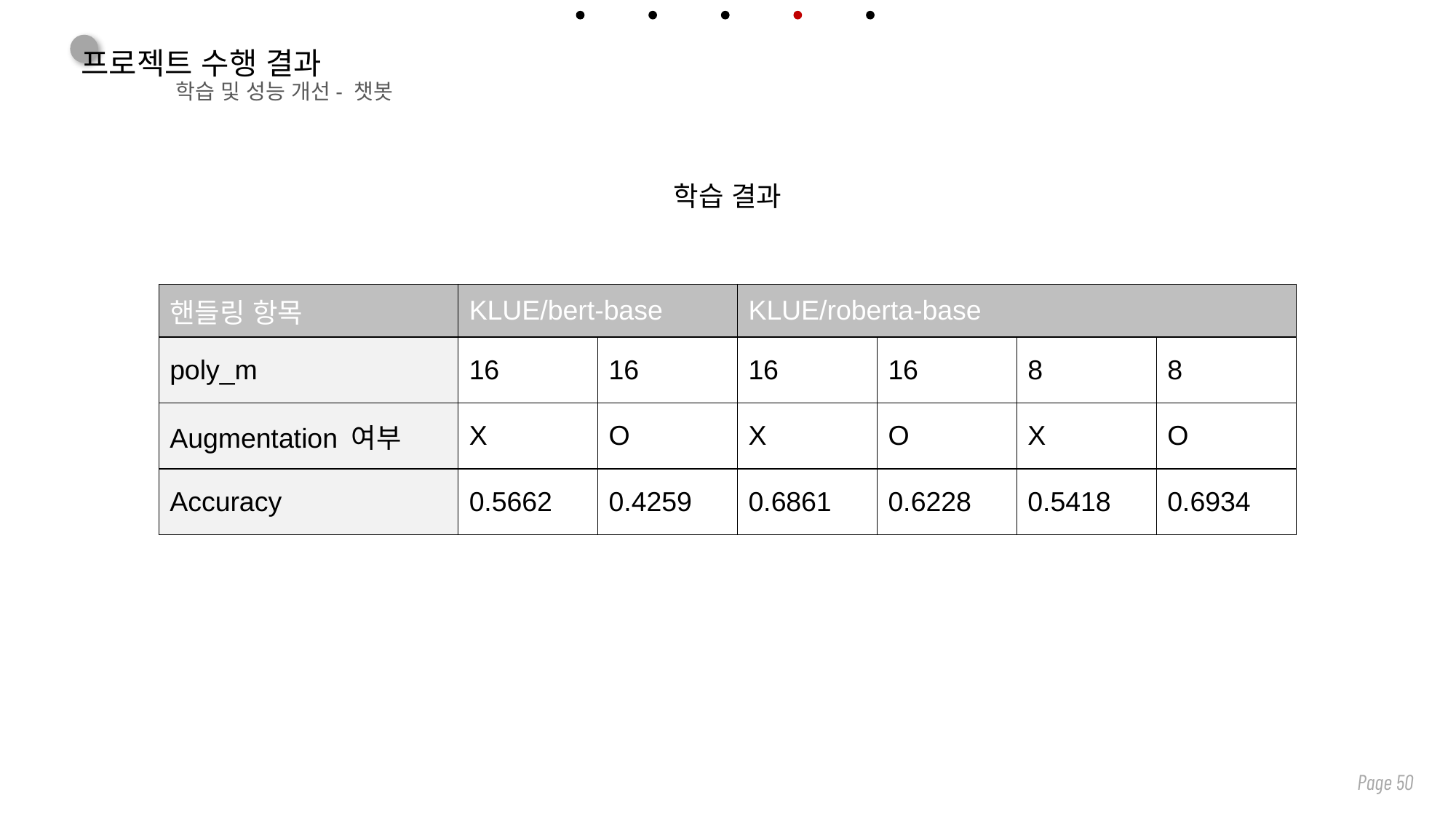

프로젝트 수행 결과
학습 및 성능 개선
- 챗봇
학습 결과
| 핸들링 항목 | KLUE/bert-base |  | KLUE/roberta-base |  |  |  |
| --- | --- | --- | --- | --- | --- | --- |
| poly\_m | 16 | 16 | 16 | 16 | 8 | 8 |
| Augmentation 여부 | X | O | X | O | X | O |
| Accuracy | 0.5662 | 0.4259 | 0.6861 | 0.6228 | 0.5418 | 0.6934 |

Page 50